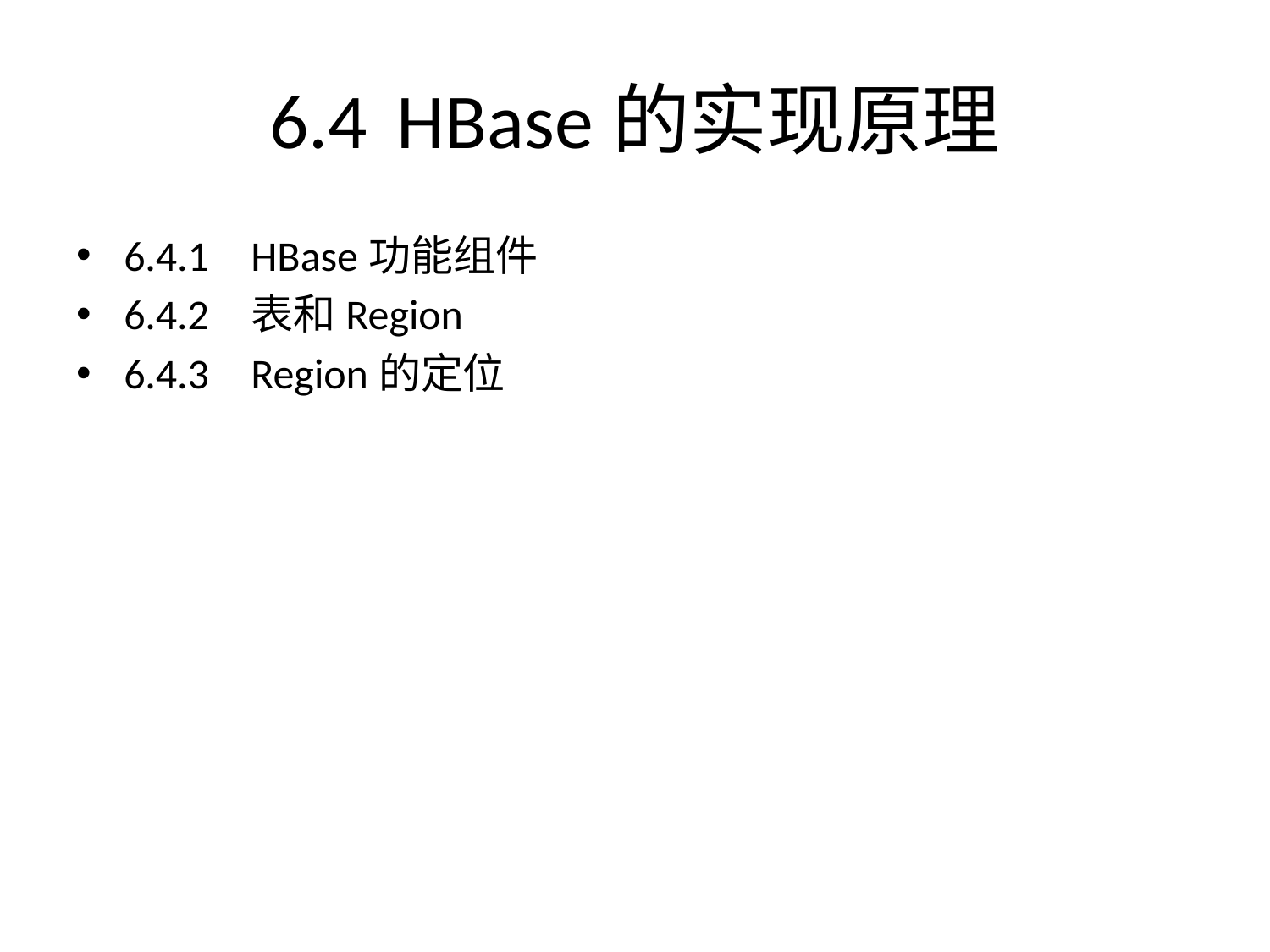

# 6.4	HBase的实现原理
6.4.1	HBase功能组件
6.4.2	表和Region
6.4.3	Region的定位